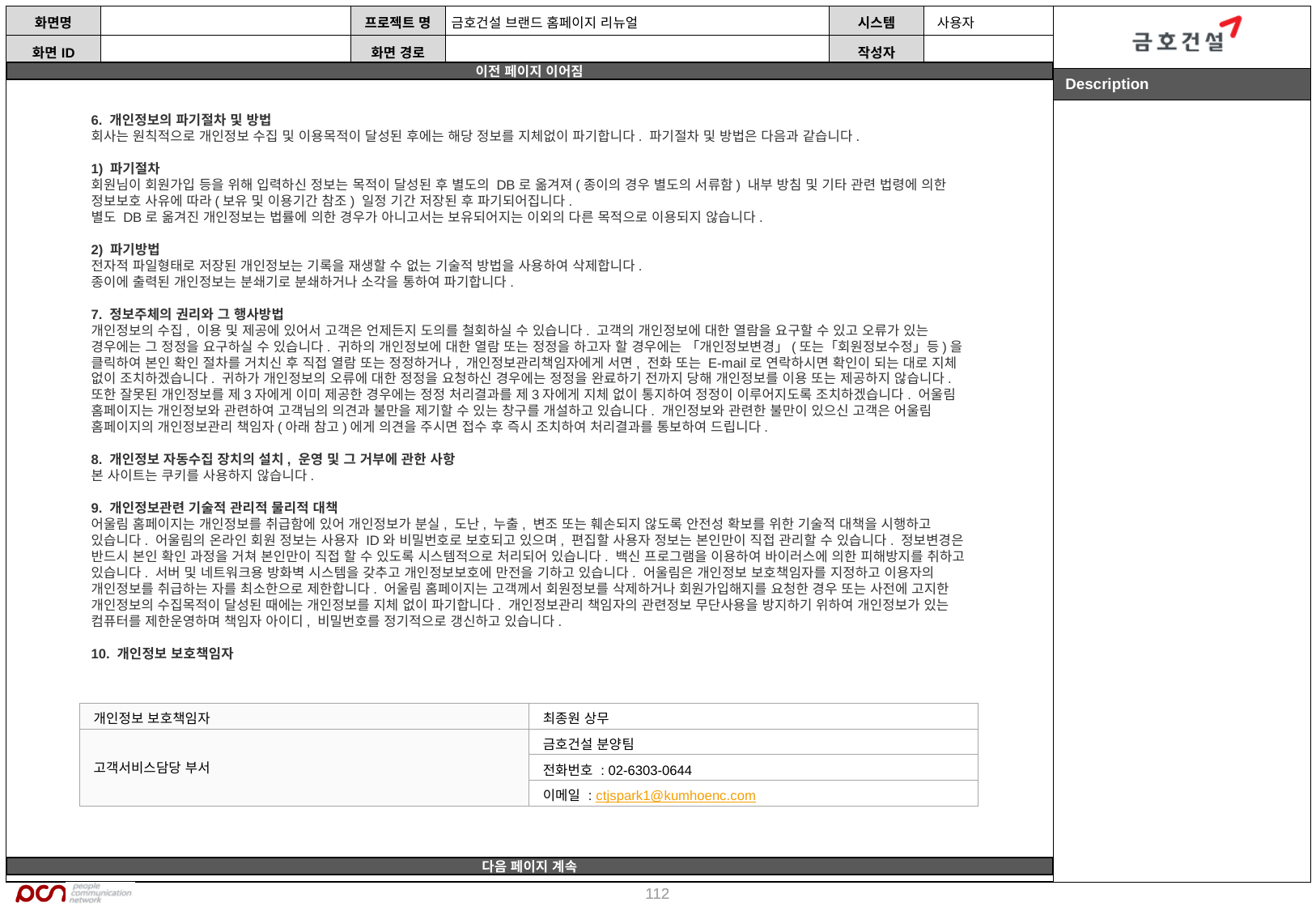

6. 개인정보의 파기절차 및 방법
회사는 원칙적으로 개인정보 수집 및 이용목적이 달성된 후에는 해당 정보를 지체없이 파기합니다. 파기절차 및 방법은 다음과 같습니다.

1) 파기절차
회원님이 회원가입 등을 위해 입력하신 정보는 목적이 달성된 후 별도의 DB로 옮겨져(종이의 경우 별도의 서류함) 내부 방침 및 기타 관련 법령에 의한 정보보호 사유에 따라(보유 및 이용기간 참조) 일정 기간 저장된 후 파기되어집니다.
별도 DB로 옮겨진 개인정보는 법률에 의한 경우가 아니고서는 보유되어지는 이외의 다른 목적으로 이용되지 않습니다.

2) 파기방법
전자적 파일형태로 저장된 개인정보는 기록을 재생할 수 없는 기술적 방법을 사용하여 삭제합니다.
종이에 출력된 개인정보는 분쇄기로 분쇄하거나 소각을 통하여 파기합니다.

7. 정보주체의 권리와 그 행사방법
개인정보의 수집, 이용 및 제공에 있어서 고객은 언제든지 도의를 철회하실 수 있습니다. 고객의 개인정보에 대한 열람을 요구할 수 있고 오류가 있는 경우에는 그 정정을 요구하실 수 있습니다. 귀하의 개인정보에 대한 열람 또는 정정을 하고자 할 경우에는 「개인정보변경」(또는「회원정보수정」등)을 클릭하여 본인 확인 절차를 거치신 후 직접 열람 또는 정정하거나, 개인정보관리책임자에게 서면, 전화 또는 E-mail로 연락하시면 확인이 되는 대로 지체 없이 조치하겠습니다. 귀하가 개인정보의 오류에 대한 정정을 요청하신 경우에는 정정을 완료하기 전까지 당해 개인정보를 이용 또는 제공하지 않습니다. 또한 잘못된 개인정보를 제3자에게 이미 제공한 경우에는 정정 처리결과를 제3자에게 지체 없이 통지하여 정정이 이루어지도록 조치하겠습니다. 어울림 홈페이지는 개인정보와 관련하여 고객님의 의견과 불만을 제기할 수 있는 창구를 개설하고 있습니다. 개인정보와 관련한 불만이 있으신 고객은 어울림 홈페이지의 개인정보관리 책임자(아래 참고)에게 의견을 주시면 접수 후 즉시 조치하여 처리결과를 통보하여 드립니다.

8. 개인정보 자동수집 장치의 설치, 운영 및 그 거부에 관한 사항
본 사이트는 쿠키를 사용하지 않습니다.

9. 개인정보관련 기술적 관리적 물리적 대책
어울림 홈페이지는 개인정보를 취급함에 있어 개인정보가 분실, 도난, 누출, 변조 또는 훼손되지 않도록 안전성 확보를 위한 기술적 대책을 시행하고 있습니다. 어울림의 온라인 회원 정보는 사용자 ID와 비밀번호로 보호되고 있으며, 편집할 사용자 정보는 본인만이 직접 관리할 수 있습니다. 정보변경은 반드시 본인 확인 과정을 거쳐 본인만이 직접 할 수 있도록 시스템적으로 처리되어 있습니다. 백신 프로그램을 이용하여 바이러스에 의한 피해방지를 취하고 있습니다. 서버 및 네트워크용 방화벽 시스템을 갖추고 개인정보보호에 만전을 기하고 있습니다. 어울림은 개인정보 보호책임자를 지정하고 이용자의 개인정보를 취급하는 자를 최소한으로 제한합니다. 어울림 홈페이지는 고객께서 회원정보를 삭제하거나 회원가입해지를 요청한 경우 또는 사전에 고지한 개인정보의 수집목적이 달성된 때에는 개인정보를 지체 없이 파기합니다. 개인정보관리 책임자의 관련정보 무단사용을 방지하기 위하여 개인정보가 있는 컴퓨터를 제한운영하며 책임자 아이디, 비밀번호를 정기적으로 갱신하고 있습니다.

10. 개인정보 보호책임자

| 개인정보 보호책임자 | 최종원 상무 |
| --- | --- |
| 고객서비스담당 부서 | 금호건설 분양팀 |
|  | 전화번호 : 02-6303-0644 |
|  | 이메일 : ctjspark1@kumhoenc.com |